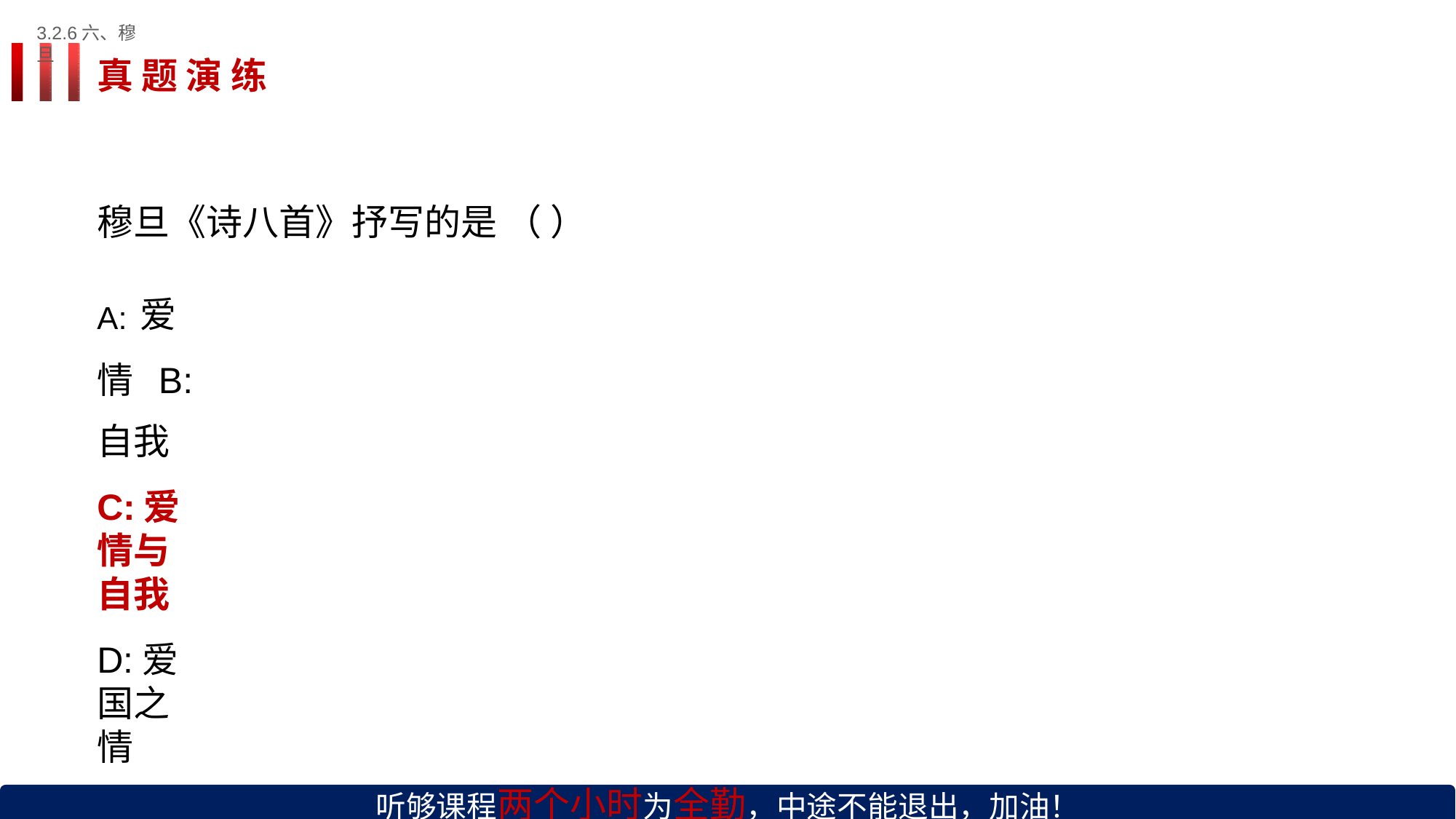

3.2.6六、穆旦

# 真 题 演 练
穆旦《诗八首》抒写的是 （ ）
A:爱情  B:自我
C:爱情与自我
D:爱国之情
46

听够课程两个小时为全勤，中途不能退出，加油！